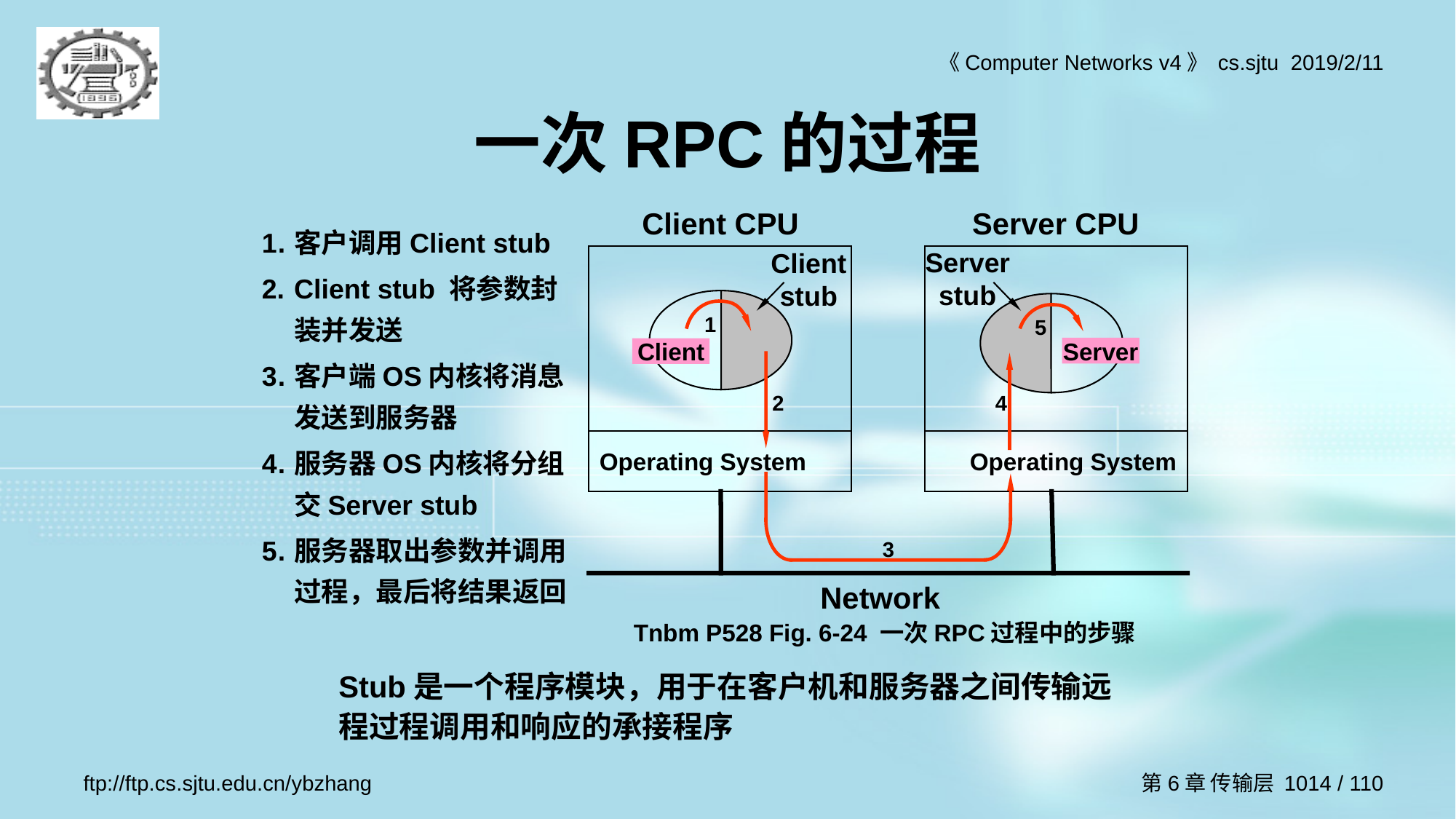

# 一次RPC的过程
Client CPU
Server CPU
Server stub

Client stub

1
5
Server
Client

2
4
Operating System
Operating System

3

Network
客户调用Client stub
Client stub 将参数封装并发送
客户端OS内核将消息发送到服务器
服务器OS内核将分组交Server stub
服务器取出参数并调用过程，最后将结果返回
Tnbm P528 Fig. 6-24 一次RPC过程中的步骤
Stub是一个程序模块，用于在客户机和服务器之间传输远程过程调用和响应的承接程序